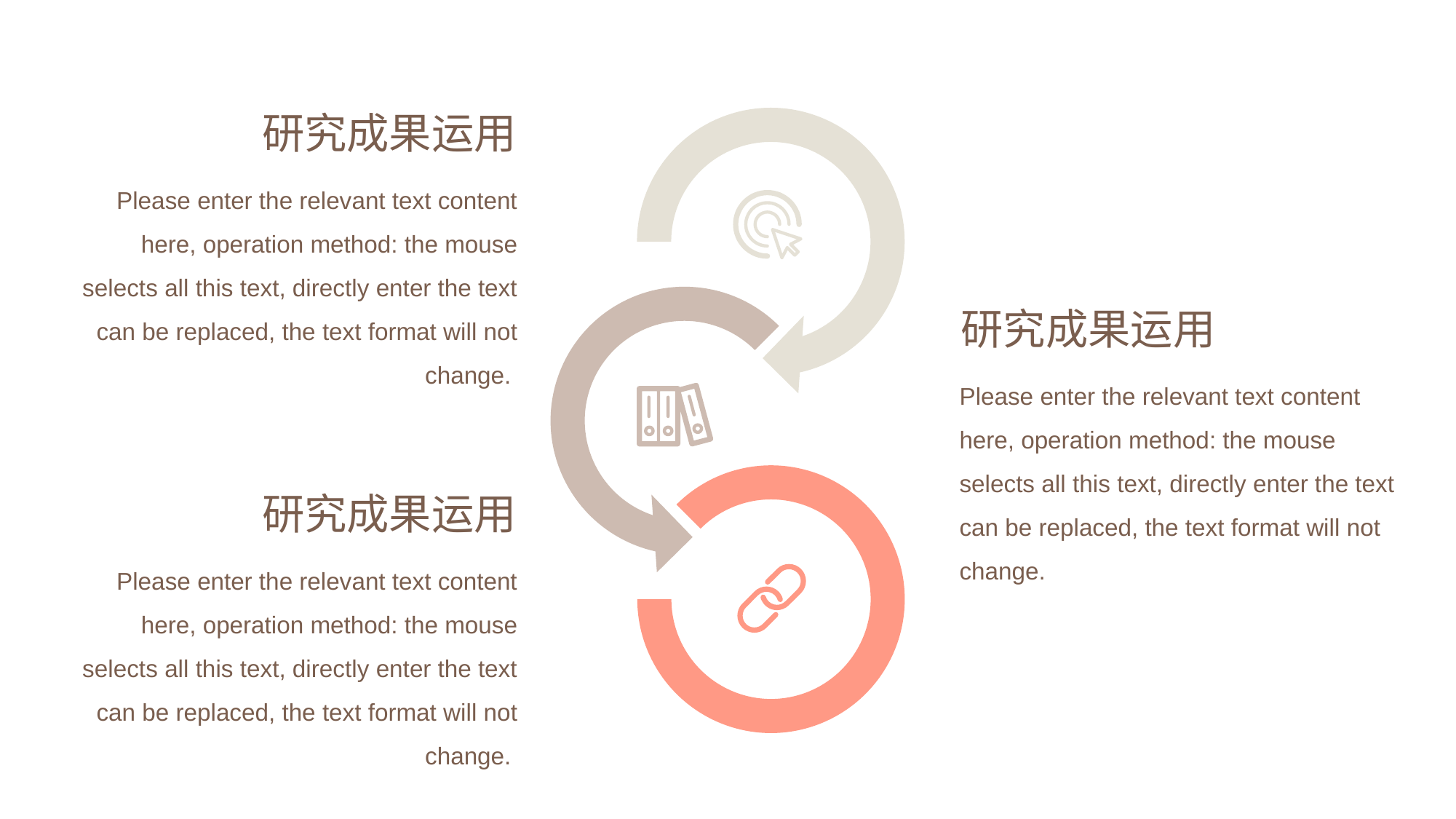

研究成果运用
Please enter the relevant text content here, operation method: the mouse selects all this text, directly enter the text can be replaced, the text format will not change.

研究成果运用
Please enter the relevant text content here, operation method: the mouse selects all this text, directly enter the text can be replaced, the text format will not change.

研究成果运用
Please enter the relevant text content here, operation method: the mouse selects all this text, directly enter the text can be replaced, the text format will not change.